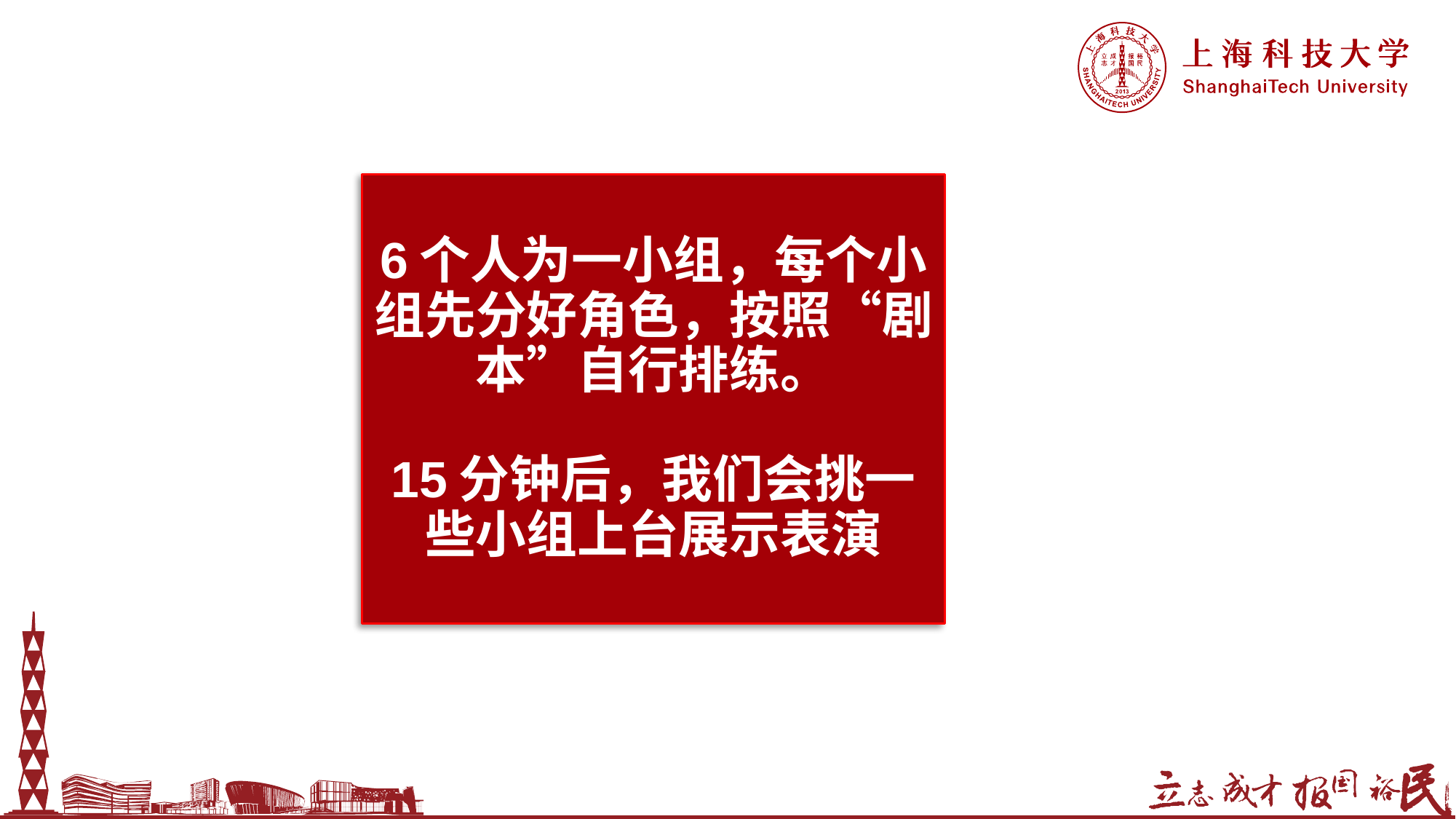

# 6个人为一小组，每个小组先分好角色，按照“剧本”自行排练。 15分钟后，我们会挑一些小组上台展示表演